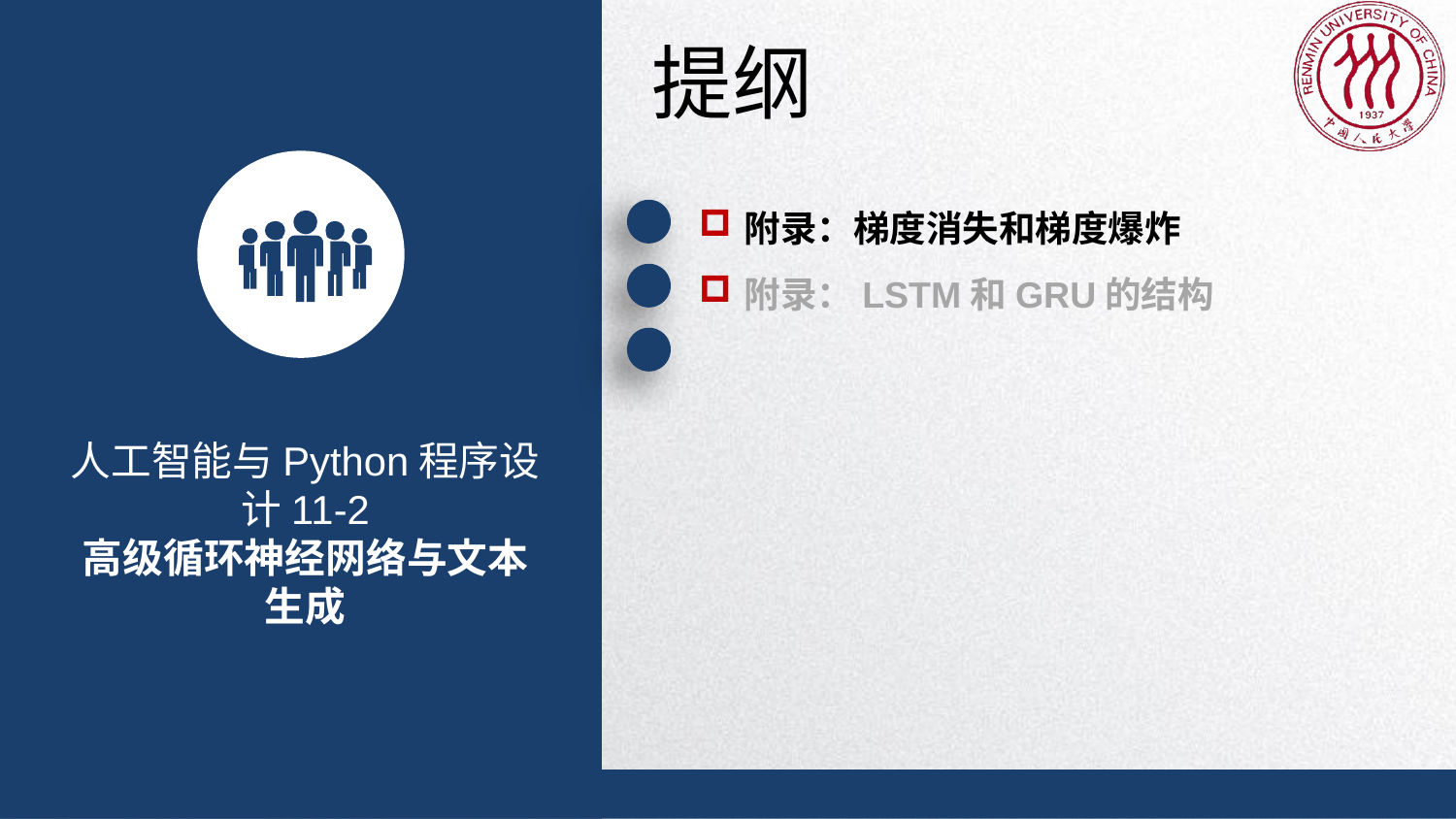

提纲

附录：梯度消失和梯度爆炸
附录：LSTM和GRU的结构

人工智能与Python程序设计11-2
高级循环神经网络与文本生成